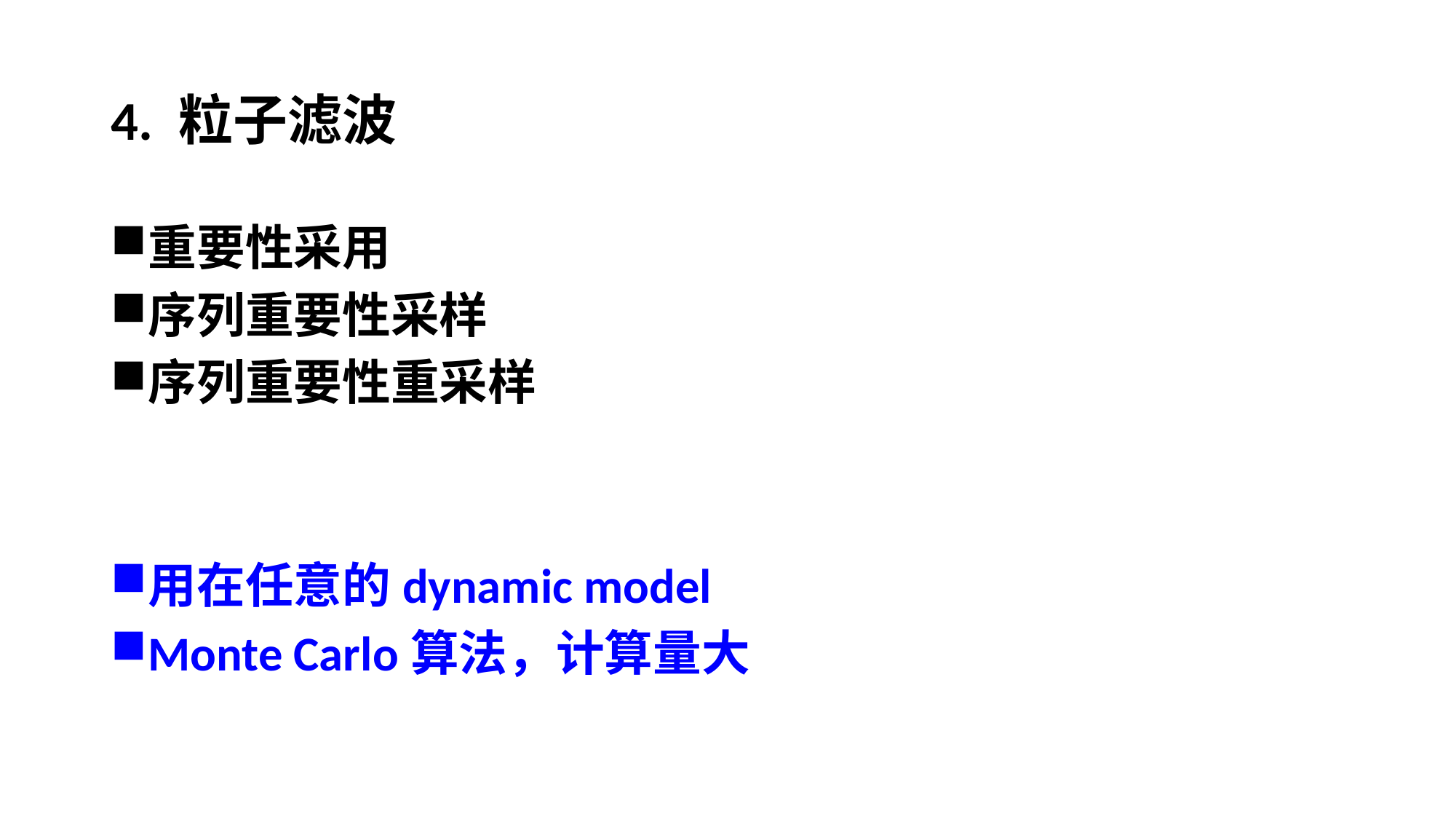

# 4. 粒子滤波
重要性采用
序列重要性采样
序列重要性重采样

用在任意的dynamic model
Monte Carlo算法，计算量大